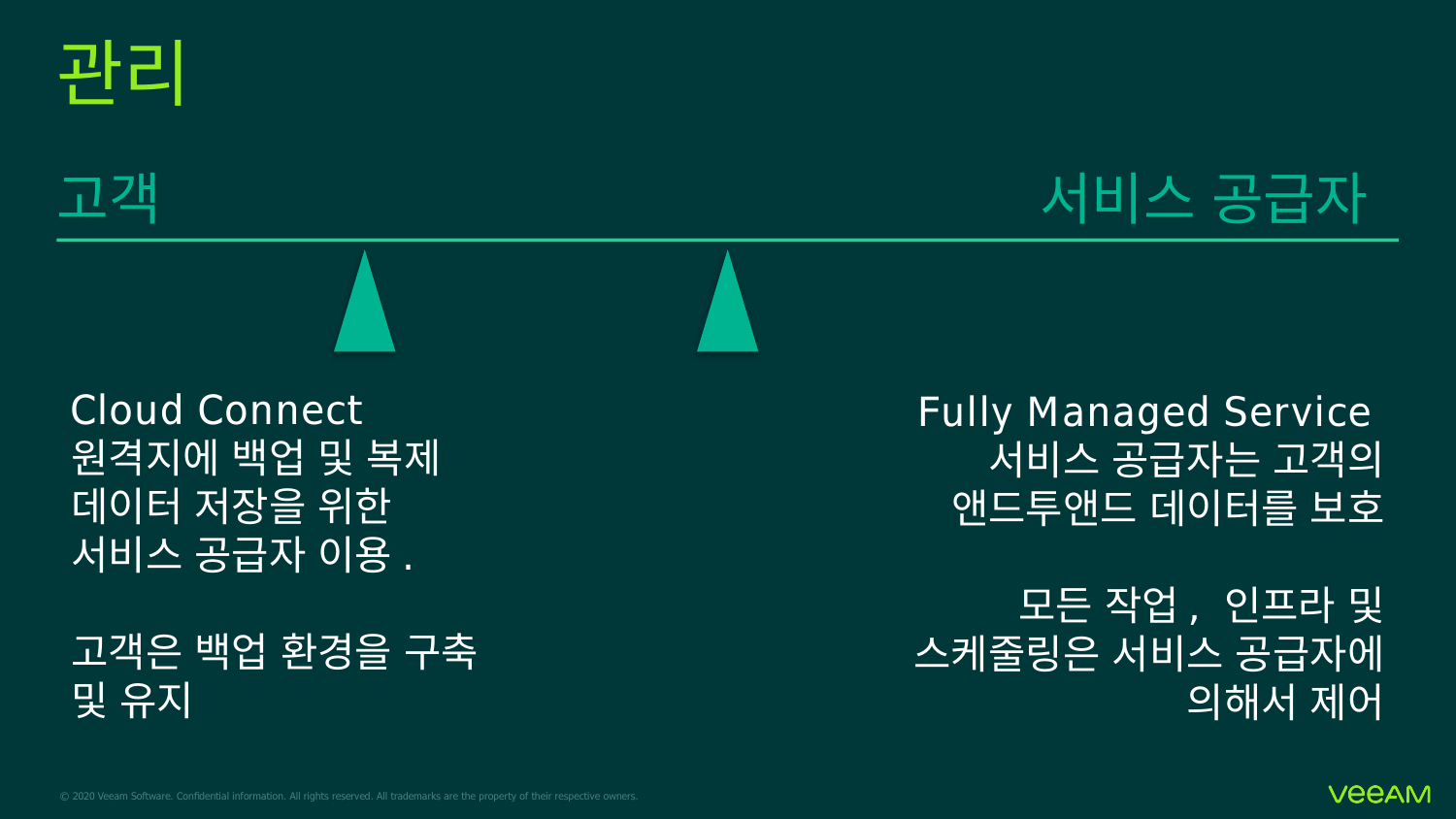

# 관리
서비스 공급자
고객

Cloud Connect
원격지에 백업 및 복제 데이터 저장을 위한 서비스 공급자 이용.

고객은 백업 환경을 구축 및 유지
Fully Managed Service
서비스 공급자는 고객의 앤드투앤드 데이터를 보호

모든 작업, 인프라 및 스케줄링은 서비스 공급자에 의해서 제어